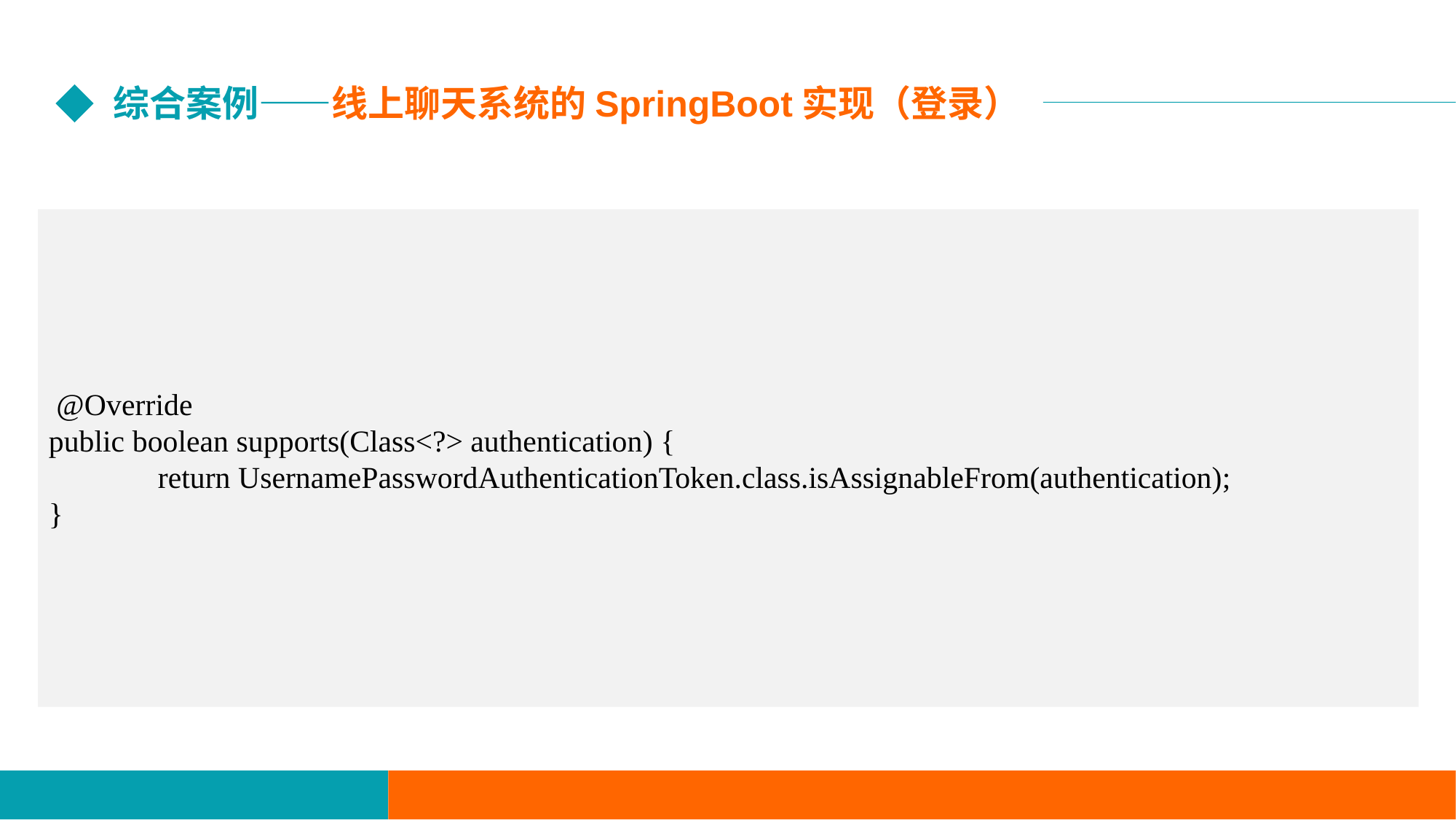

综合案例——线上聊天系统的SpringBoot实现（登录）

 @Override
public boolean supports(Class<?> authentication) {
	return UsernamePasswordAuthenticationToken.class.isAssignableFrom(authentication);
}